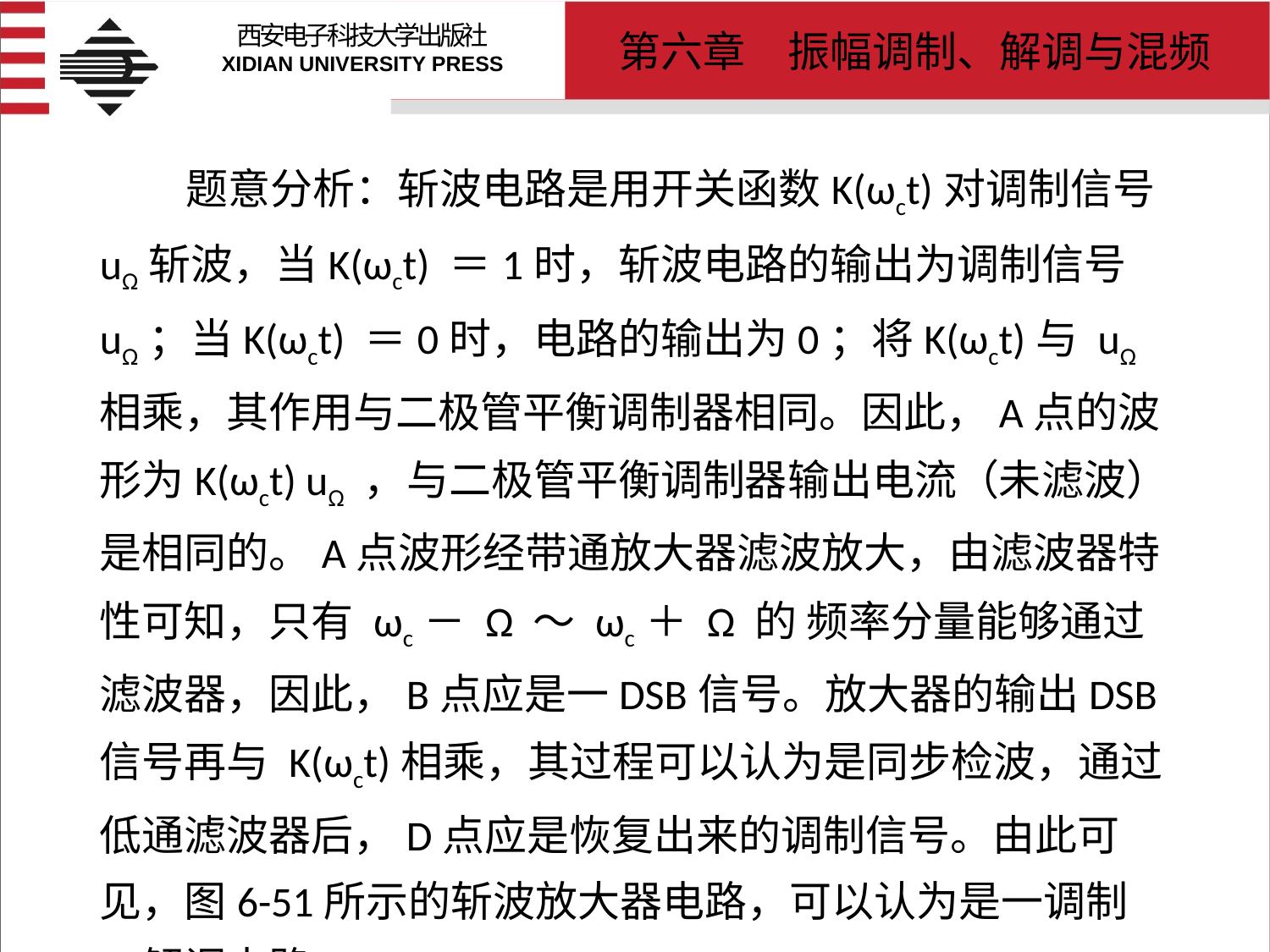

# 题意分析：斩波电路是用开关函数K(ωct)对调制信号 uΩ斩波，当K(ωct) ＝1时，斩波电路的输出为调制信号uΩ；当K(ωct) ＝0时，电路的输出为0；将K(ωct)与 uΩ相乘，其作用与二极管平衡调制器相同。因此，A点的波形为K(ωct) uΩ ，与二极管平衡调制器输出电流（未滤波）是相同的。A点波形经带通放大器滤波放大，由滤波器特性可知，只有 ωc－ Ω ～ ωc＋ Ω 的 频率分量能够通过滤波器，因此，B点应是一DSB信号。放大器的输出DSB信号再与 K(ωct)相乘，其过程可以认为是同步检波，通过低通滤波器后，D点应是恢复出来的调制信号。由此可见，图6-51所示的斩波放大器电路，可以认为是一调制一解调电路。